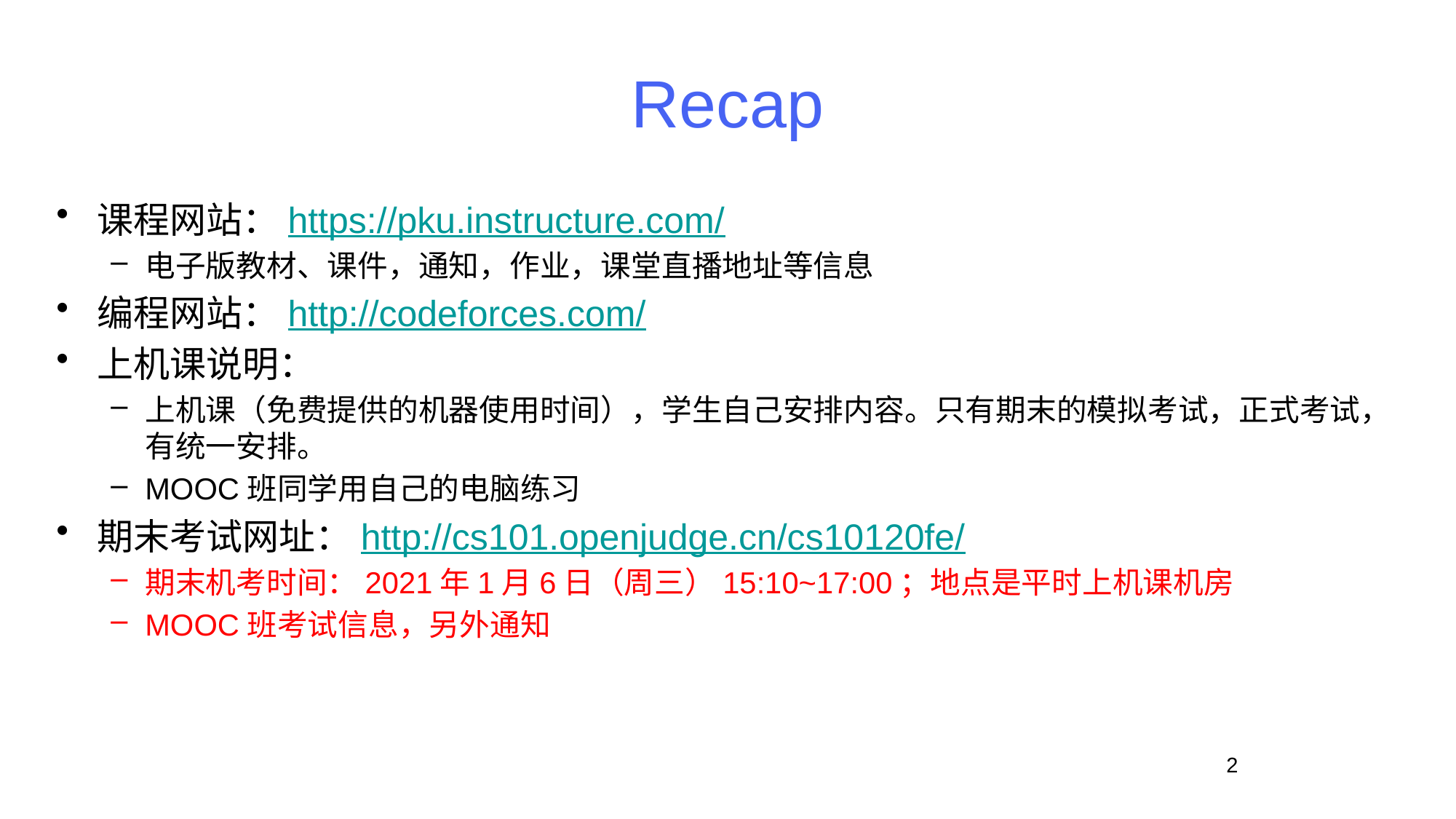

# Recap
课程网站：https://pku.instructure.com/
电子版教材、课件，通知，作业，课堂直播地址等信息
编程网站：http://codeforces.com/
上机课说明：
上机课（免费提供的机器使用时间），学生自己安排内容。只有期末的模拟考试，正式考试，有统一安排。
MOOC班同学用自己的电脑练习
期末考试网址：http://cs101.openjudge.cn/cs10120fe/
期末机考时间：2021年1月6日（周三）15:10~17:00；地点是平时上机课机房
MOOC班考试信息，另外通知

2